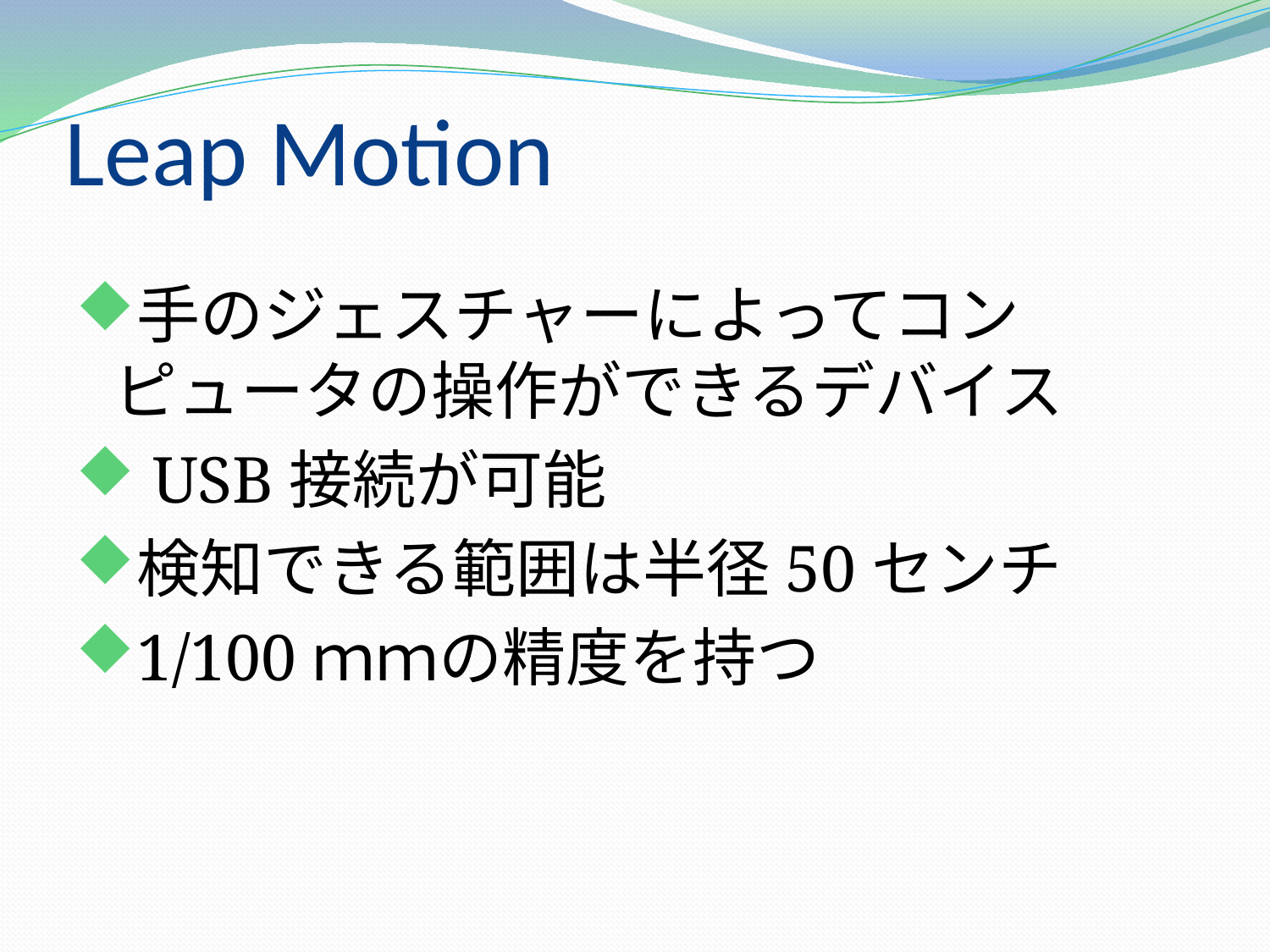

# Leap Motion
手のジェスチャーによってコンピュータの操作ができるデバイス
 USB接続が可能
検知できる範囲は半径50センチ
1/100ｍｍの精度を持つ